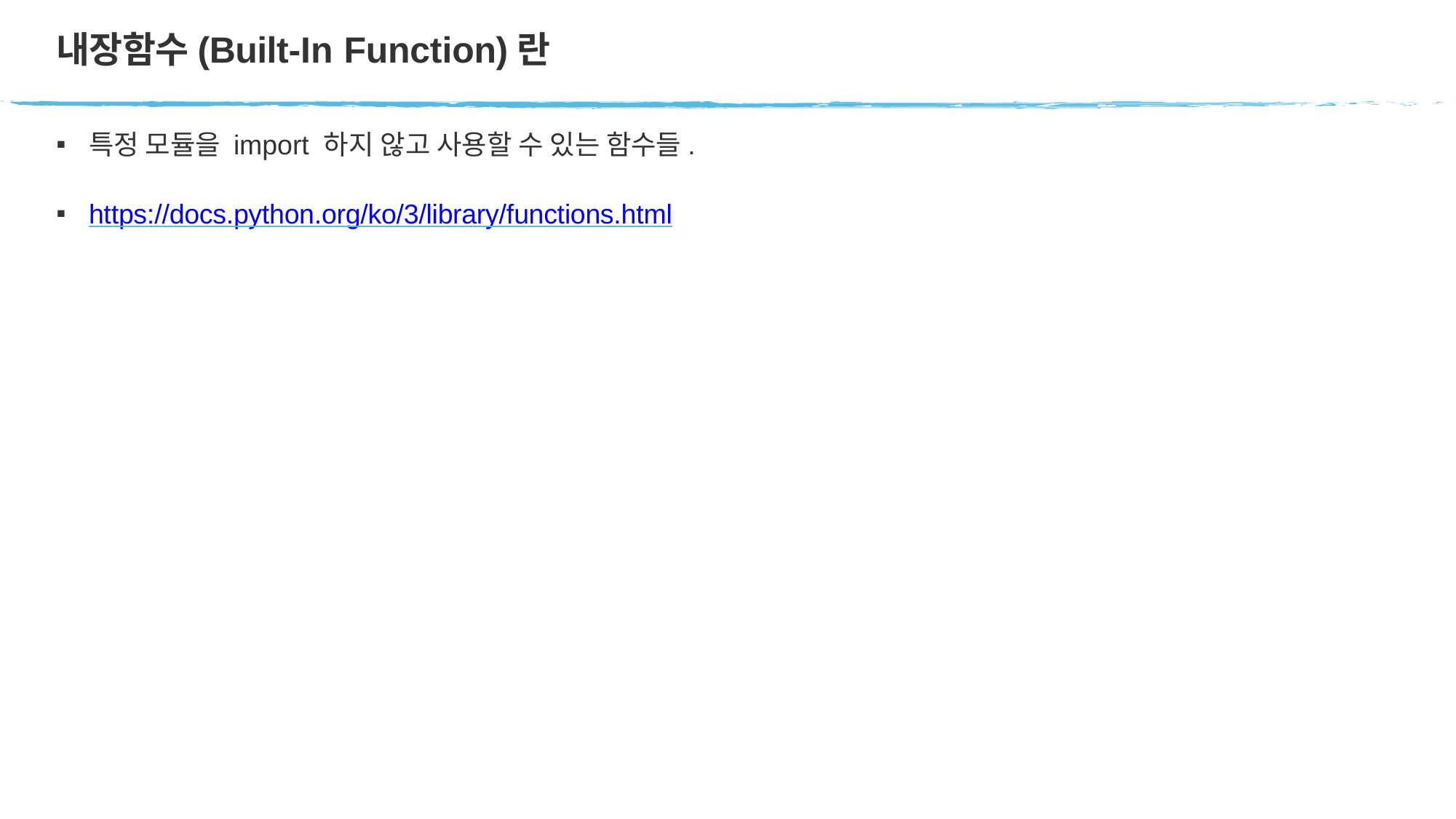

# 내장함수(Built-In Function)란
특정 모듈을 import 하지 않고 사용할 수 있는 함수들.
https://docs.python.org/ko/3/library/functions.html